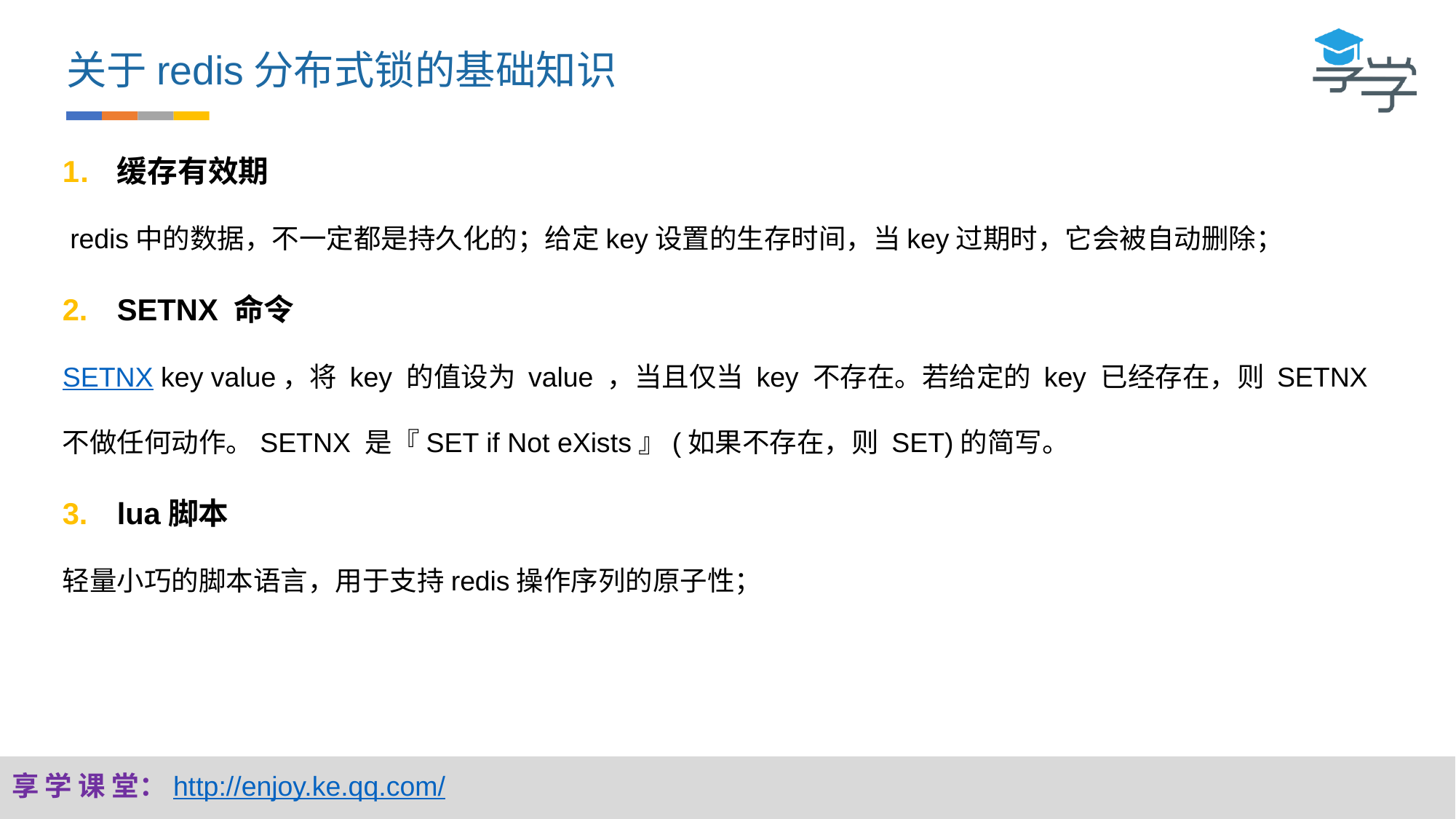

关于redis分布式锁的基础知识
缓存有效期
 redis中的数据，不一定都是持久化的；给定key设置的生存时间，当key过期时，它会被自动删除；
SETNX 命令
SETNX key value，将 key 的值设为 value ，当且仅当 key 不存在。若给定的 key 已经存在，则 SETNX 不做任何动作。SETNX 是『SET if Not eXists』(如果不存在，则 SET)的简写。
lua脚本
轻量小巧的脚本语言，用于支持redis操作序列的原子性；